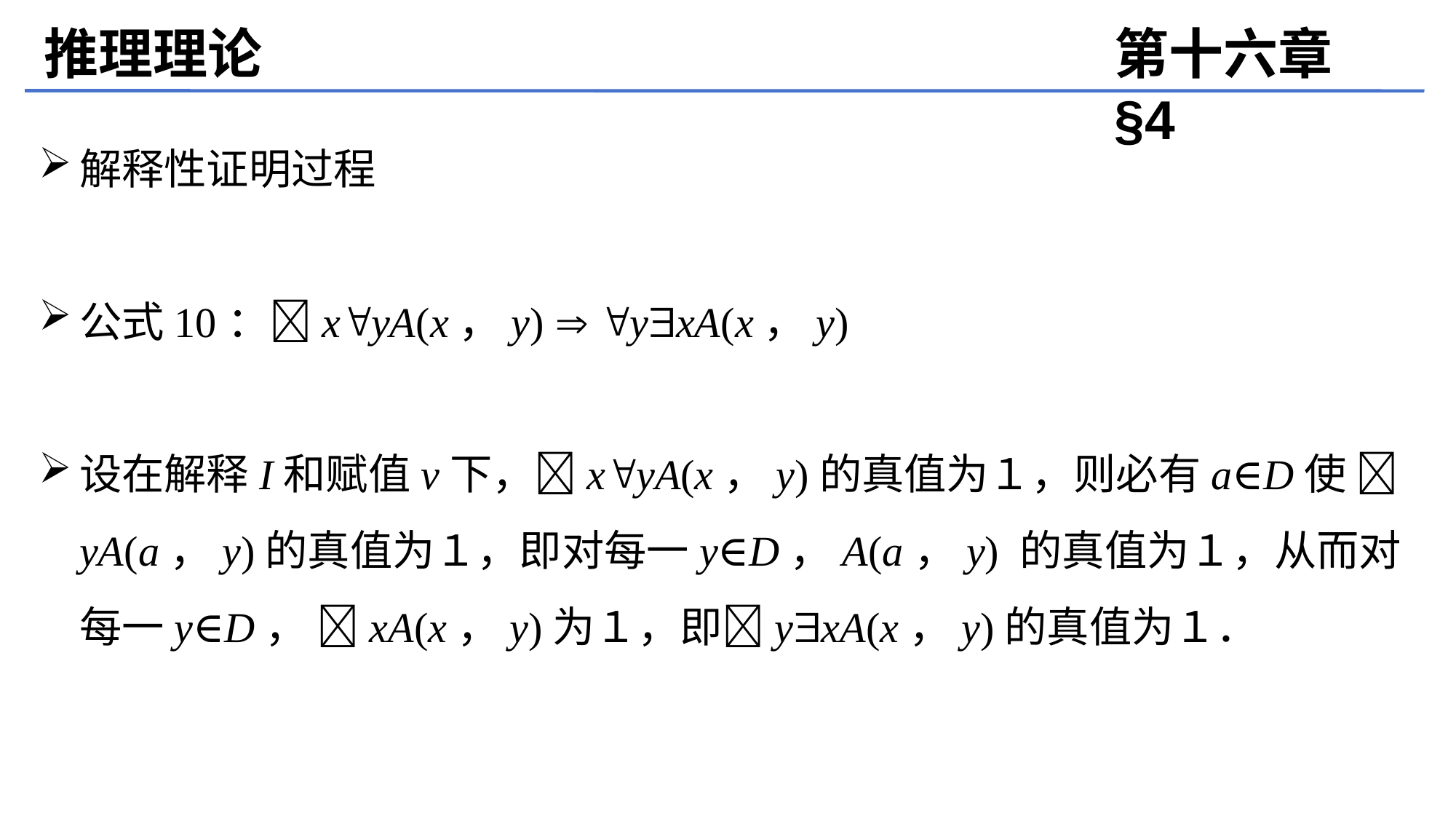

推理理论
第十六章 §4
解释性证明过程

公式10：∃x∀yA(x，y) ⇒ ∀y∃xA(x，y)

设在解释I和赋值v下，∃x∀yA(x，y)的真值为１，则必有a∈D使 ∀yA(a，y)的真值为１，即对每一y∈D，A(a，y) 的真值为１，从而对每一y∈D， ∃xA(x，y)为１，即∀y∃xA(x，y)的真值为１．